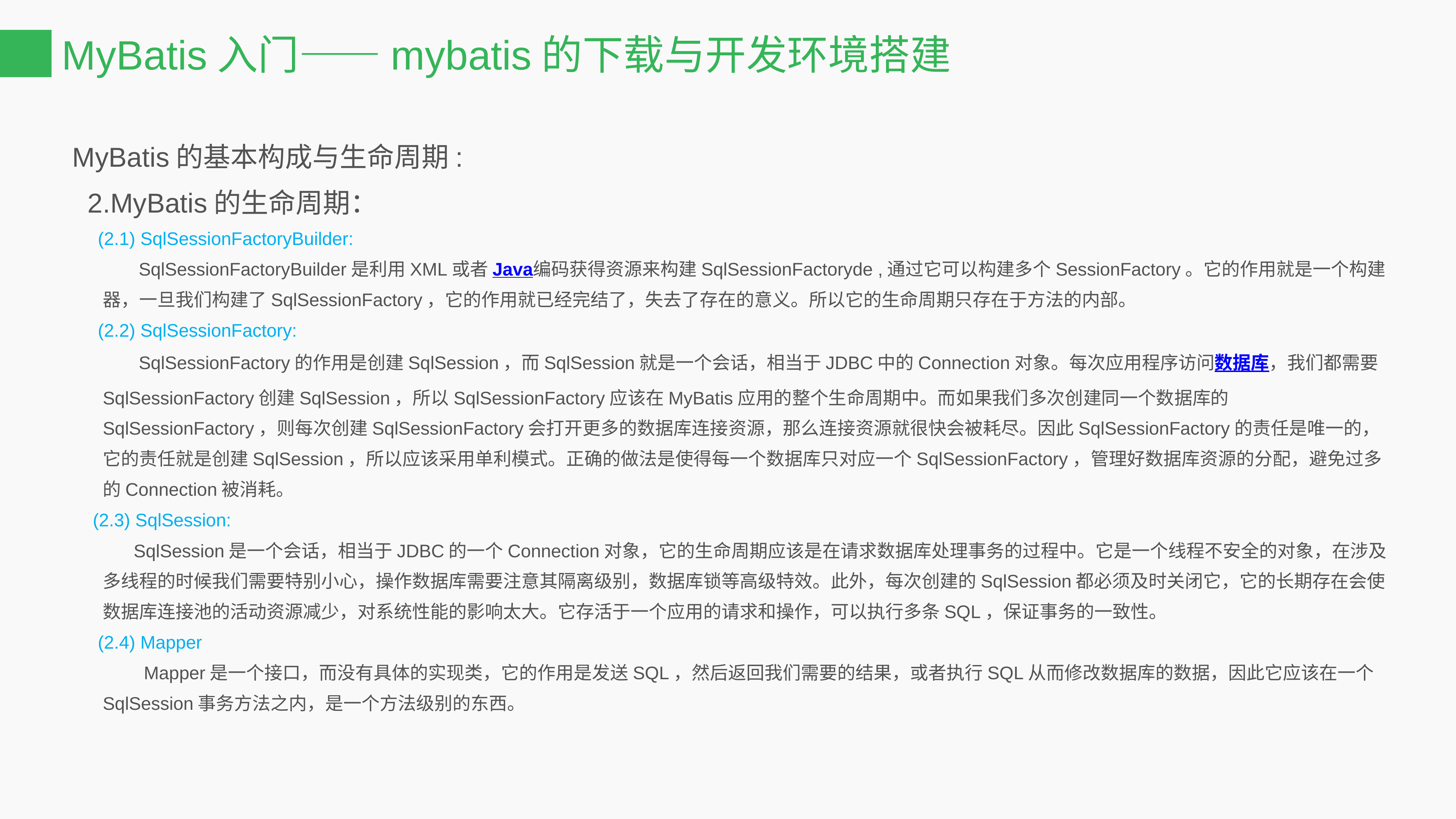

# MyBatis入门——mybatis的下载与开发环境搭建
MyBatis的基本构成与生命周期:
  2.MyBatis的生命周期：
     (2.1) SqlSessionFactoryBuilder:
             SqlSessionFactoryBuilder是利用XML或者Java编码获得资源来构建SqlSessionFactoryde ,通过它可以构建多个SessionFactory。它的作用就是一个构建器，一旦我们构建了SqlSessionFactory，它的作用就已经完结了，失去了存在的意义。所以它的生命周期只存在于方法的内部。
     (2.2) SqlSessionFactory:
             SqlSessionFactory的作用是创建SqlSession，而SqlSession就是一个会话，相当于JDBC中的Connection对象。每次应用程序访问数据库，我们都需要SqlSessionFactory创建SqlSession，所以SqlSessionFactory应该在MyBatis应用的整个生命周期中。而如果我们多次创建同一个数据库的SqlSessionFactory，则每次创建SqlSessionFactory会打开更多的数据库连接资源，那么连接资源就很快会被耗尽。因此SqlSessionFactory的责任是唯一的，它的责任就是创建SqlSession，所以应该采用单利模式。正确的做法是使得每一个数据库只对应一个SqlSessionFactory，管理好数据库资源的分配，避免过多的Connection被消耗。
    (2.3) SqlSession:
            SqlSession是一个会话，相当于JDBC的一个Connection对象，它的生命周期应该是在请求数据库处理事务的过程中。它是一个线程不安全的对象，在涉及 多线程的时候我们需要特别小心，操作数据库需要注意其隔离级别，数据库锁等高级特效。此外，每次创建的SqlSession都必须及时关闭它，它的长期存在会使数据库连接池的活动资源减少，对系统性能的影响太大。它存活于一个应用的请求和操作，可以执行多条SQL，保证事务的一致性。
     (2.4) Mapper
              Mapper是一个接口，而没有具体的实现类，它的作用是发送SQL，然后返回我们需要的结果，或者执行SQL从而修改数据库的数据，因此它应该在一个SqlSession事务方法之内，是一个方法级别的东西。